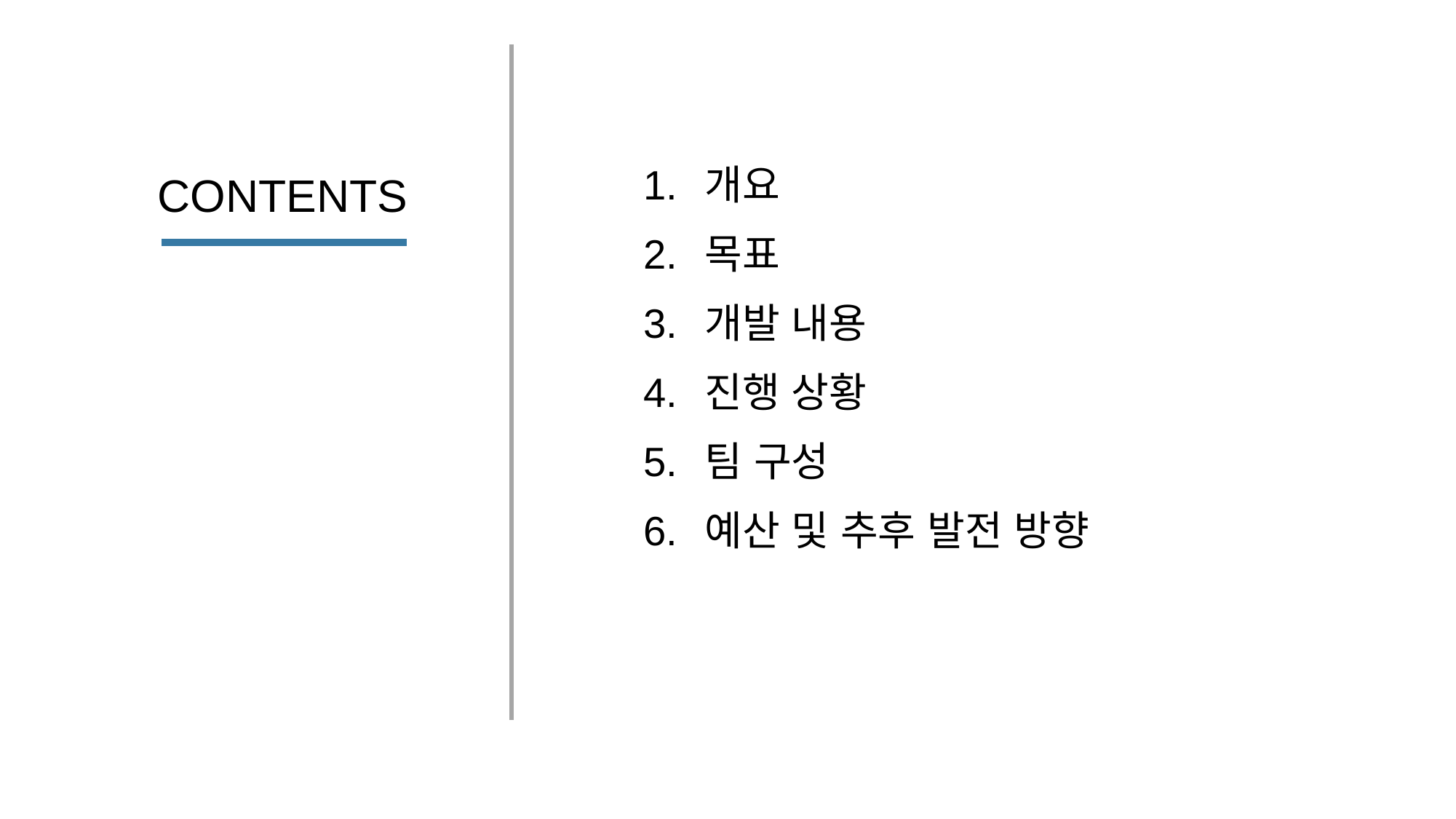

# CONTENTS
개요
목표
개발 내용
진행 상황
팀 구성
예산 및 추후 발전 방향